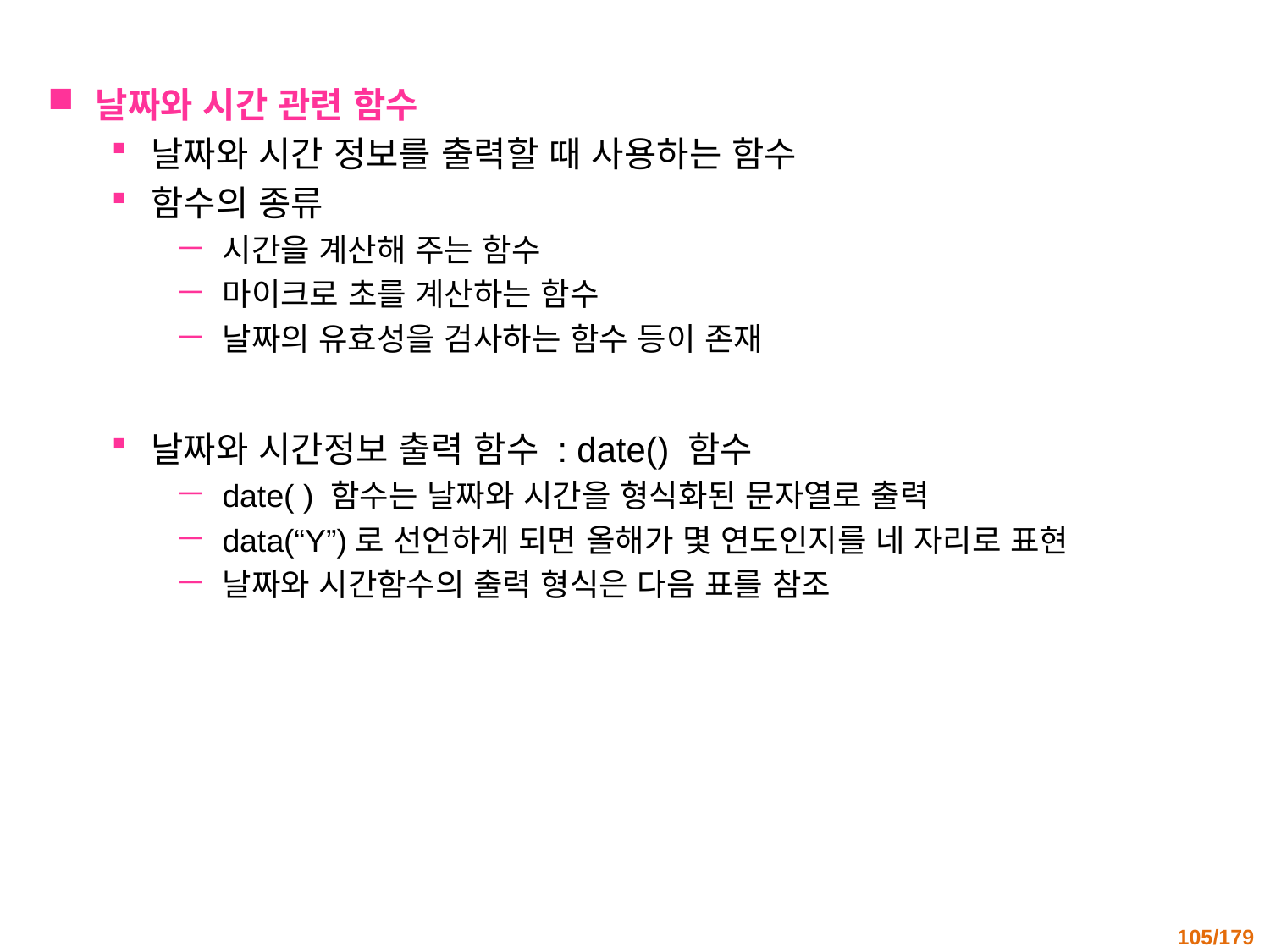

날짜와 시간 관련 함수
날짜와 시간 정보를 출력할 때 사용하는 함수
함수의 종류
시간을 계산해 주는 함수
마이크로 초를 계산하는 함수
날짜의 유효성을 검사하는 함수 등이 존재

날짜와 시간정보 출력 함수 : date() 함수
date( ) 함수는 날짜와 시간을 형식화된 문자열로 출력
data(“Y”)로 선언하게 되면 올해가 몇 연도인지를 네 자리로 표현
날짜와 시간함수의 출력 형식은 다음 표를 참조